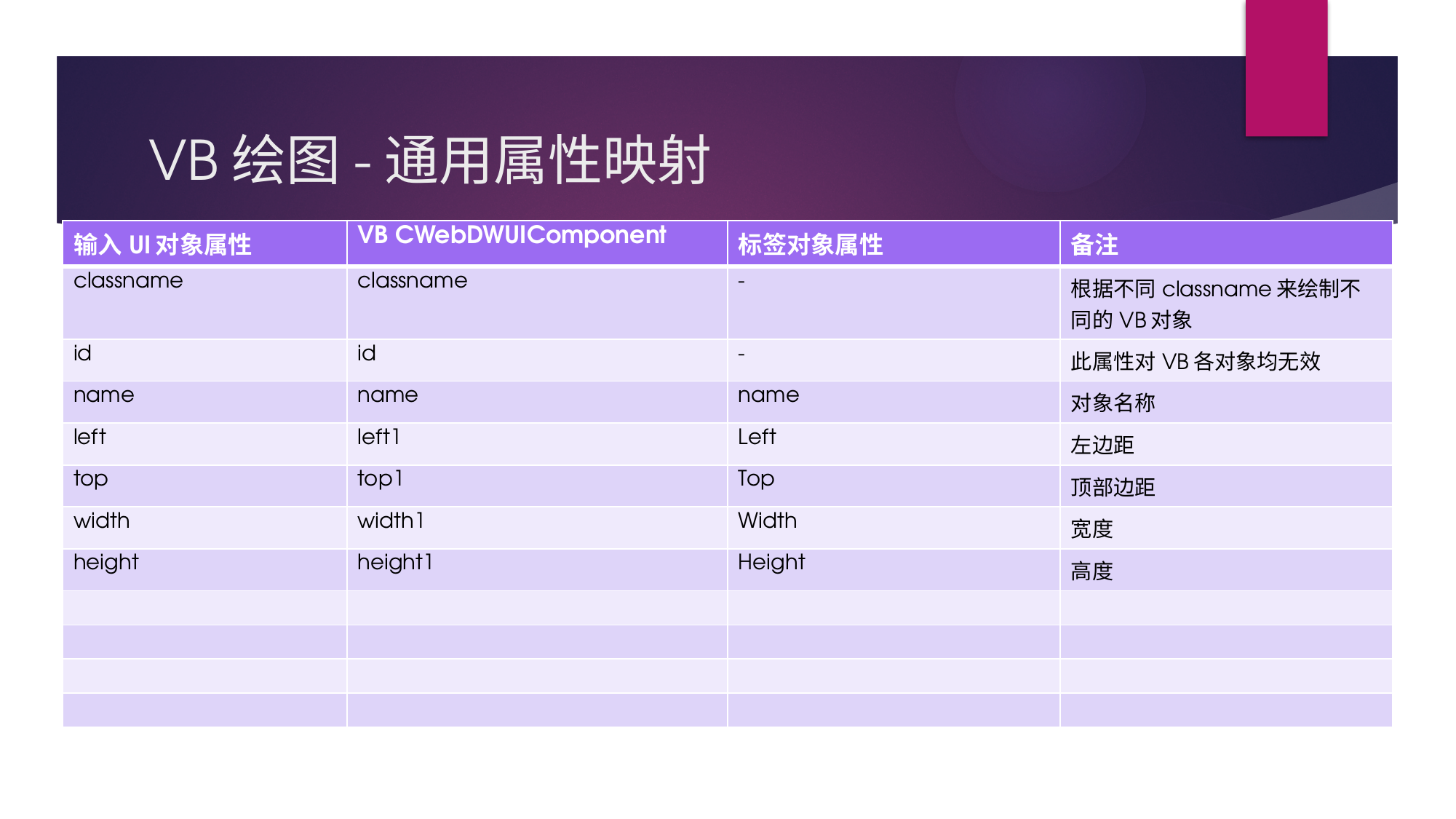

# VB绘图-通用属性映射
| 输入UI对象属性 | VB CWebDWUIComponent | 标签对象属性 | 备注 |
| --- | --- | --- | --- |
| classname | classname | - | 根据不同classname来绘制不同的VB对象 |
| id | id | - | 此属性对VB各对象均无效 |
| name | name | name | 对象名称 |
| left | left1 | Left | 左边距 |
| top | top1 | Top | 顶部边距 |
| width | width1 | Width | 宽度 |
| height | height1 | Height | 高度 |
|  |  |  |  |
|  |  |  |  |
|  |  |  |  |
|  |  |  |  |